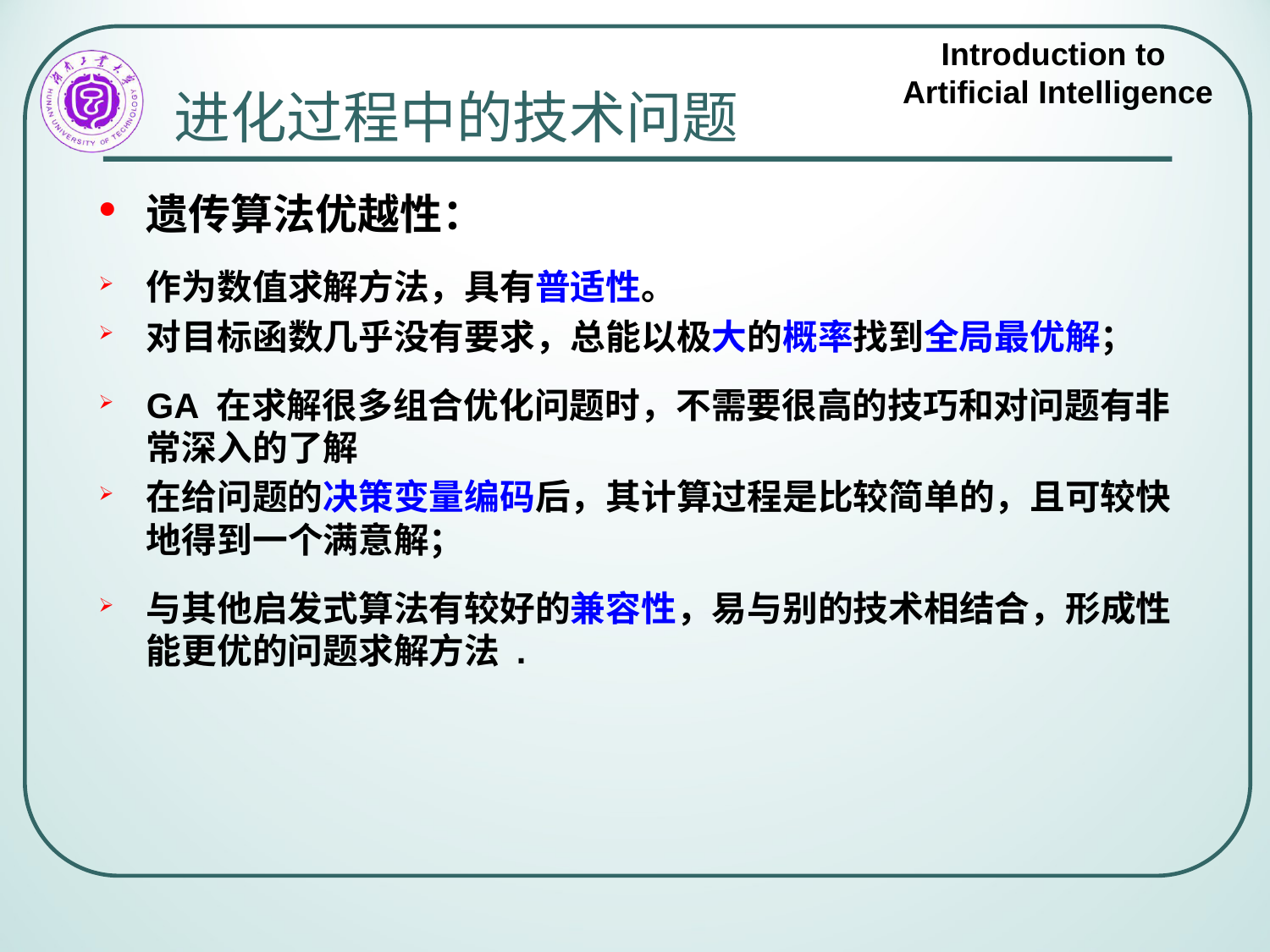

# 进化过程中的技术问题
遗传算法优越性：

作为数值求解方法，具有普适性。
对目标函数几乎没有要求，总能以极大的概率找到全局最优解；

GA 在求解很多组合优化问题时，不需要很高的技巧和对问题有非常深入的了解
在给问题的决策变量编码后，其计算过程是比较简单的，且可较快地得到一个满意解；

与其他启发式算法有较好的兼容性，易与别的技术相结合，形成性能更优的问题求解方法 .